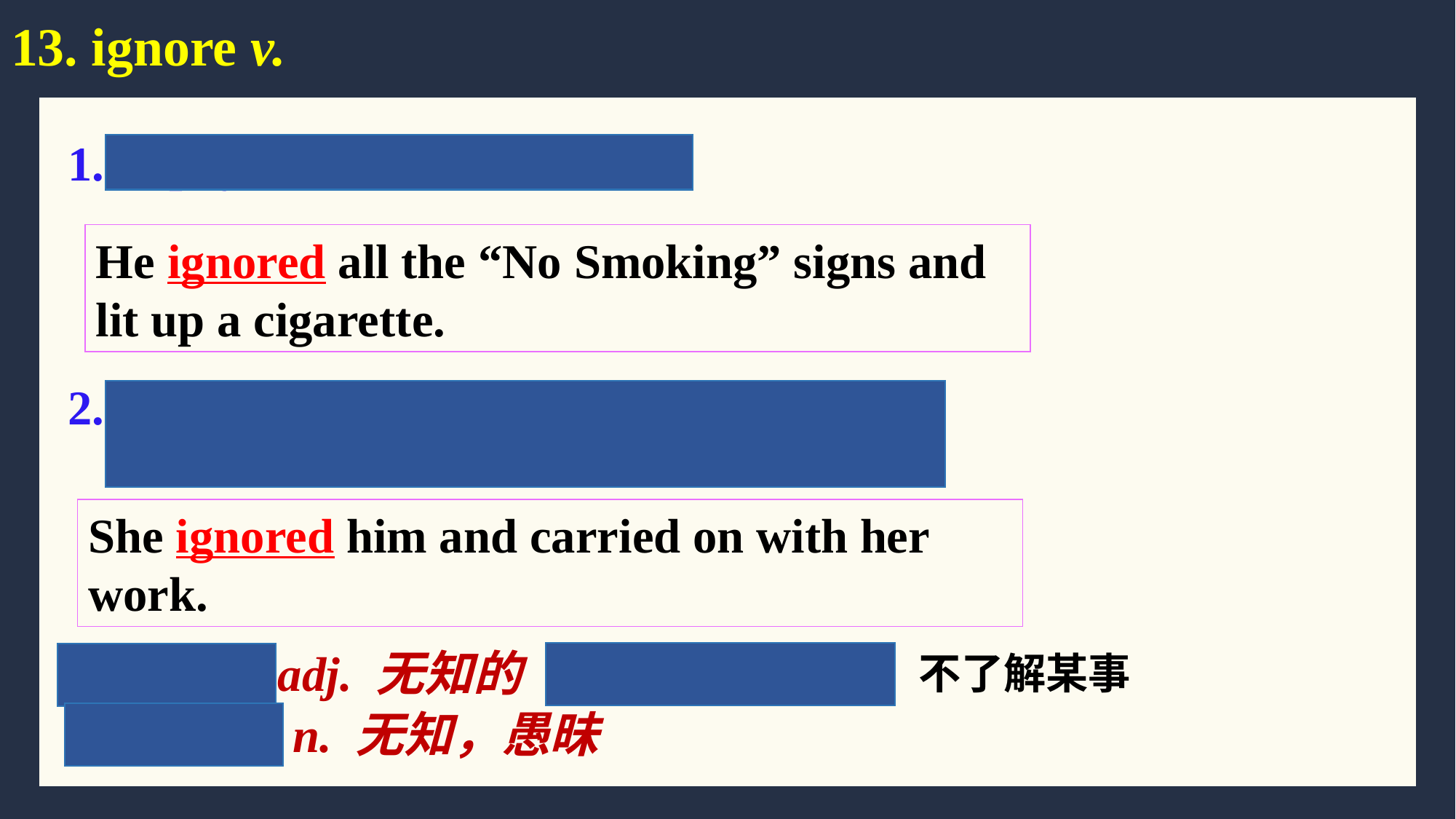

# 13. ignore v.

1. to pay no attention to 忽视

He ignored all the “No Smoking” signs and lit up a cigarette.
2. to pretend that you have not seen sb or
    that sb is not there 不予理睬

She ignored him and carried on with her work.
ignorant  adj. 无知的
be ignorant of sth. 不了解某事

ignorance n. 无知，愚昧